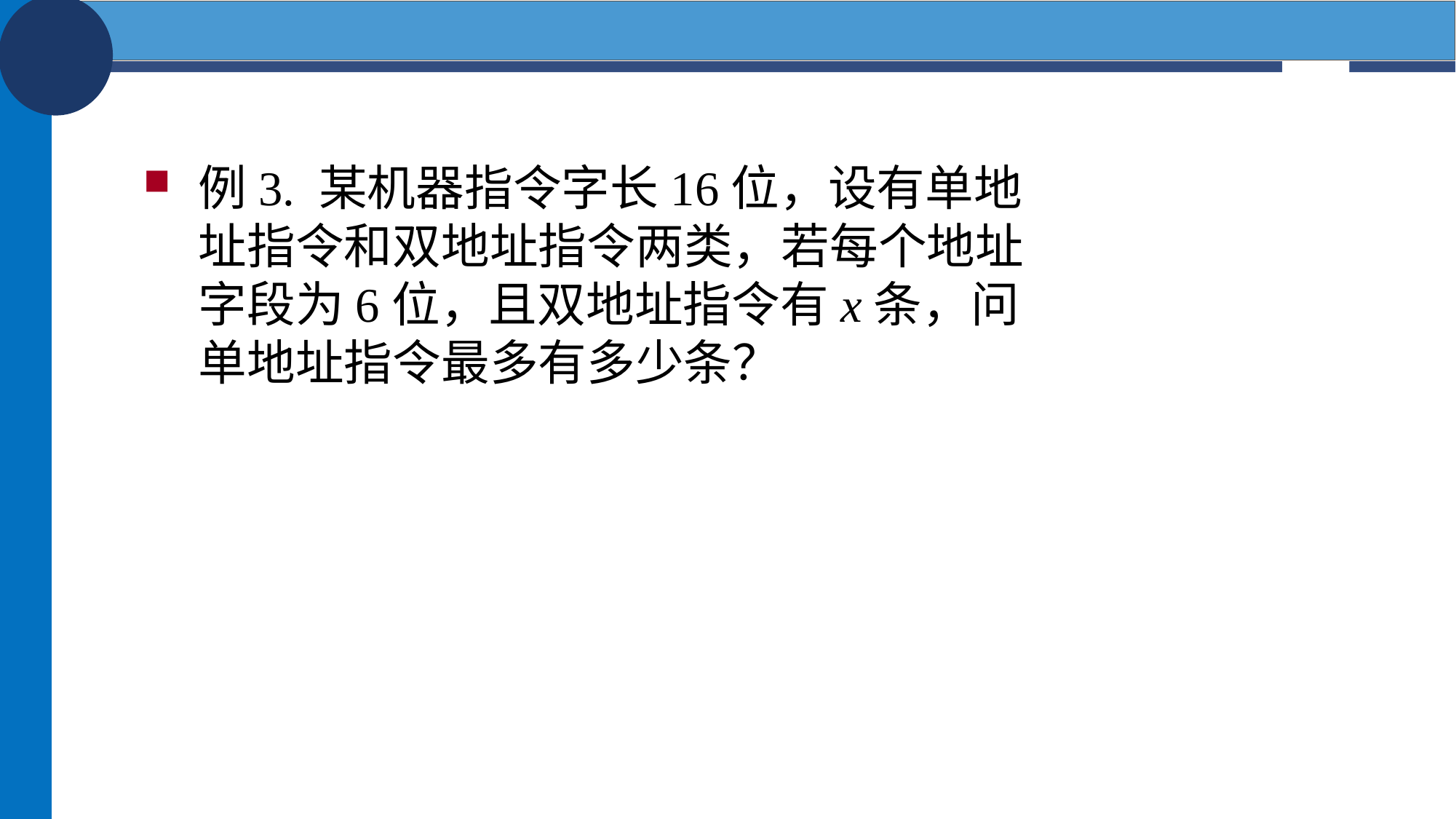

例3. 某机器指令字长16位，设有单地址指令和双地址指令两类，若每个地址字段为6位，且双地址指令有x条，问单地址指令最多有多少条？